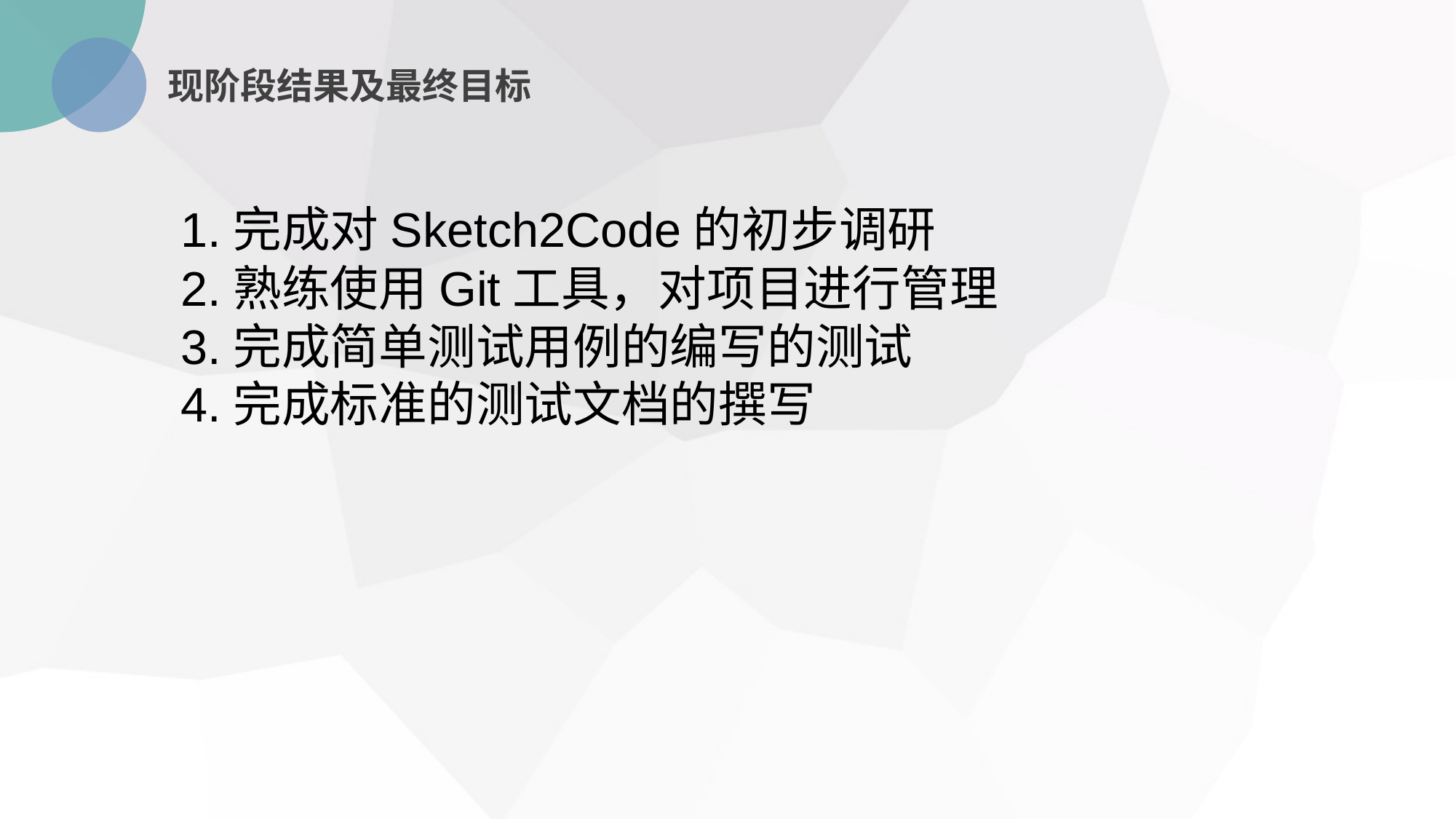

现阶段结果及最终目标
1.完成对Sketch2Code的初步调研
2.熟练使用Git工具，对项目进行管理
3.完成简单测试用例的编写的测试
4.完成标准的测试文档的撰写